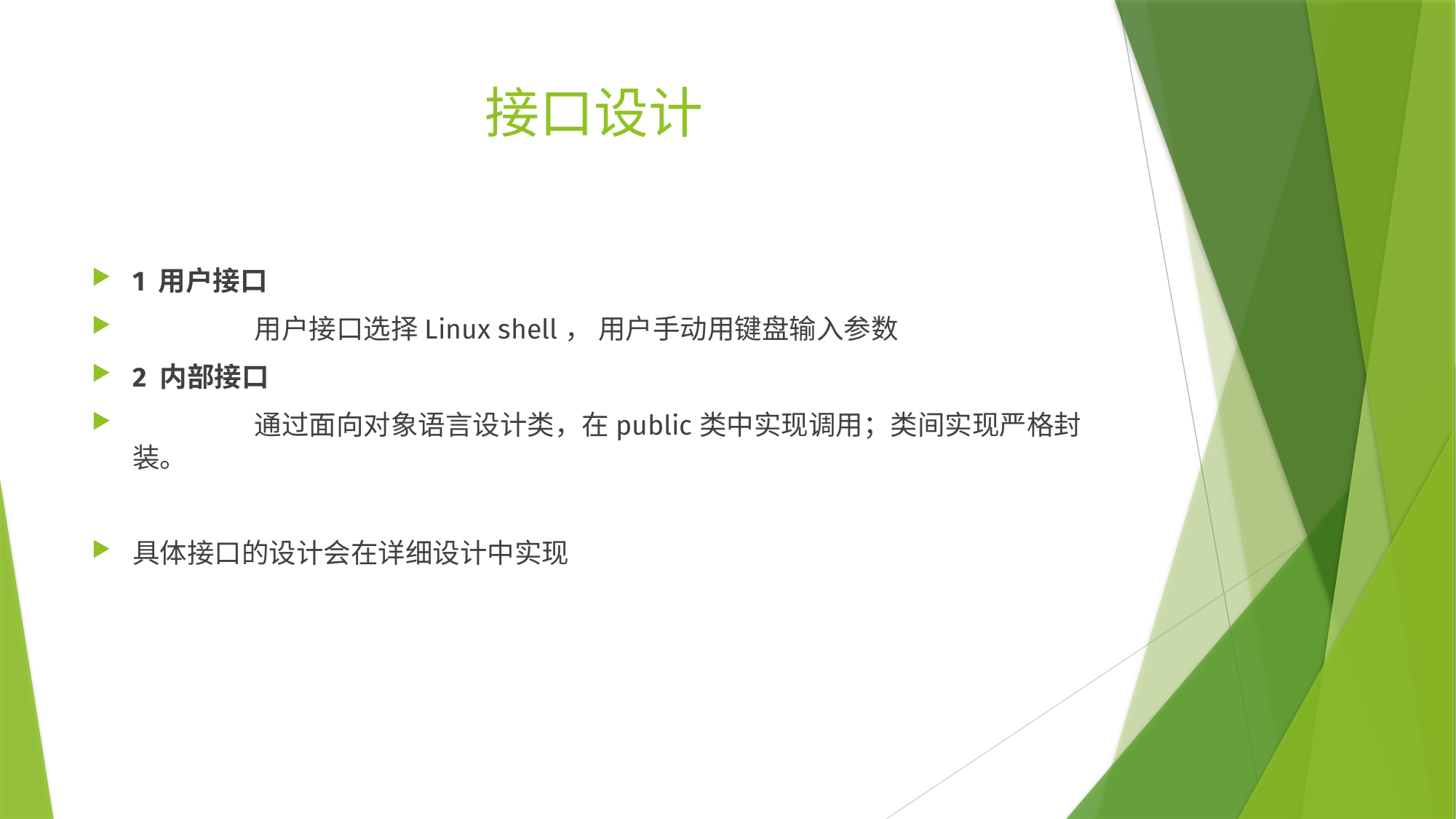

# 接口设计
1 用户接口
	 用户接口选择Linux shell， 用户手动用键盘输入参数
2 内部接口
	 通过面向对象语言设计类，在public类中实现调用；类间实现严格封装。

具体接口的设计会在详细设计中实现